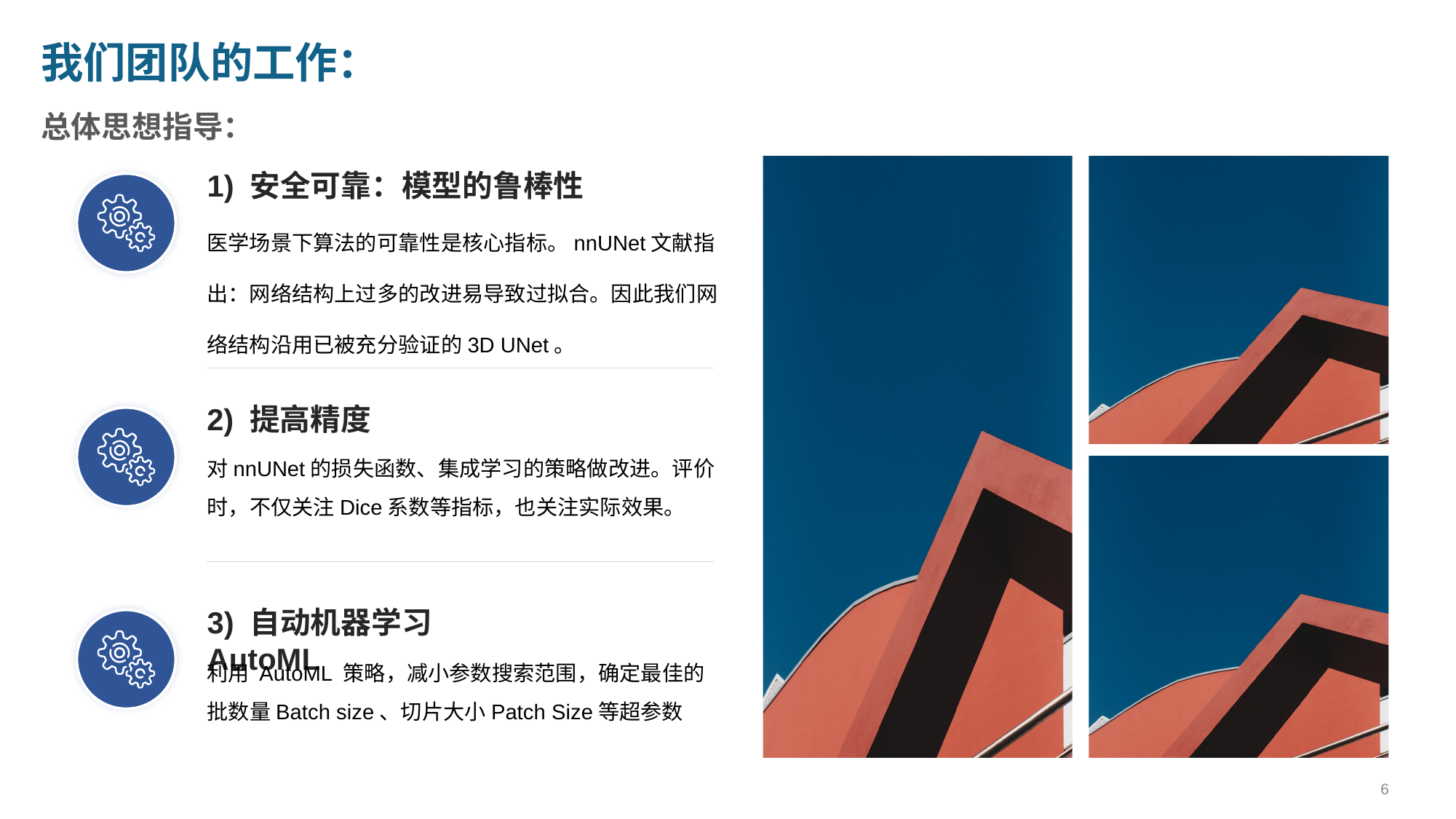

我们团队的工作：
总体思想指导：

1) 安全可靠：模型的鲁棒性
医学场景下算法的可靠性是核心指标。nnUNet文献指出：网络结构上过多的改进易导致过拟合。因此我们网络结构沿用已被充分验证的3D UNet。

2) 提高精度
对nnUNet的损失函数、集成学习的策略做改进。评价时，不仅关注Dice系数等指标，也关注实际效果。

3) 自动机器学习 AutoML

利用 AutoML 策略，减小参数搜索范围，确定最佳的批数量Batch size、切片大小Patch Size等超参数
6